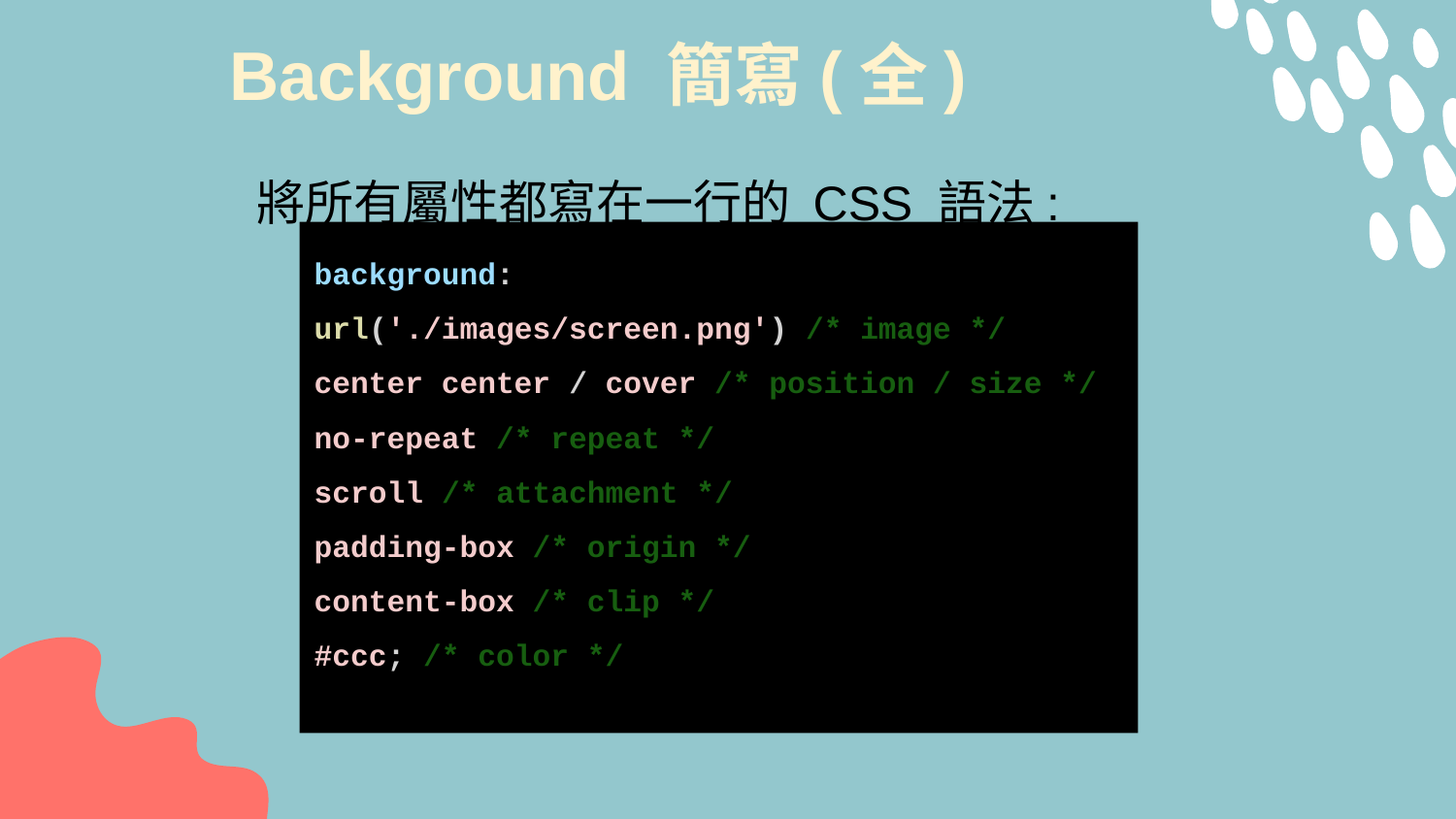

# Background 簡寫(全)
將所有屬性都寫在一行的 CSS 語法:
background:
url('./images/screen.png') /* image */
center center / cover /* position / size */
no-repeat /* repeat */
scroll /* attachment */
padding-box /* origin */
content-box /* clip */
#ccc; /* color */